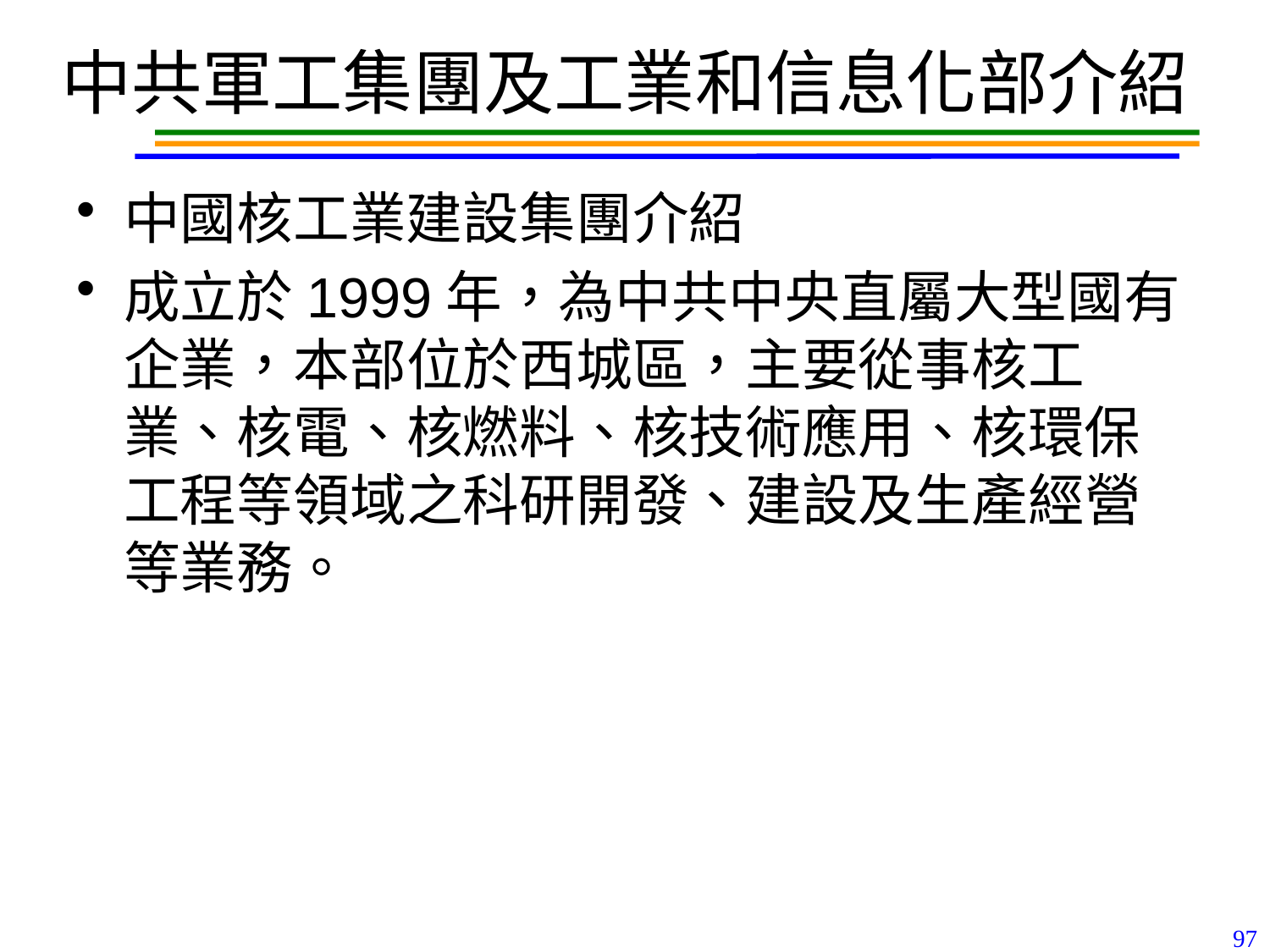

# 中共軍工集團及工業和信息化部介紹
中國核工業建設集團介紹
成立於1999年，為中共中央直屬大型國有企業，本部位於西城區，主要從事核工業、核電、核燃料、核技術應用、核環保工程等領域之科研開發、建設及生產經營等業務。

97